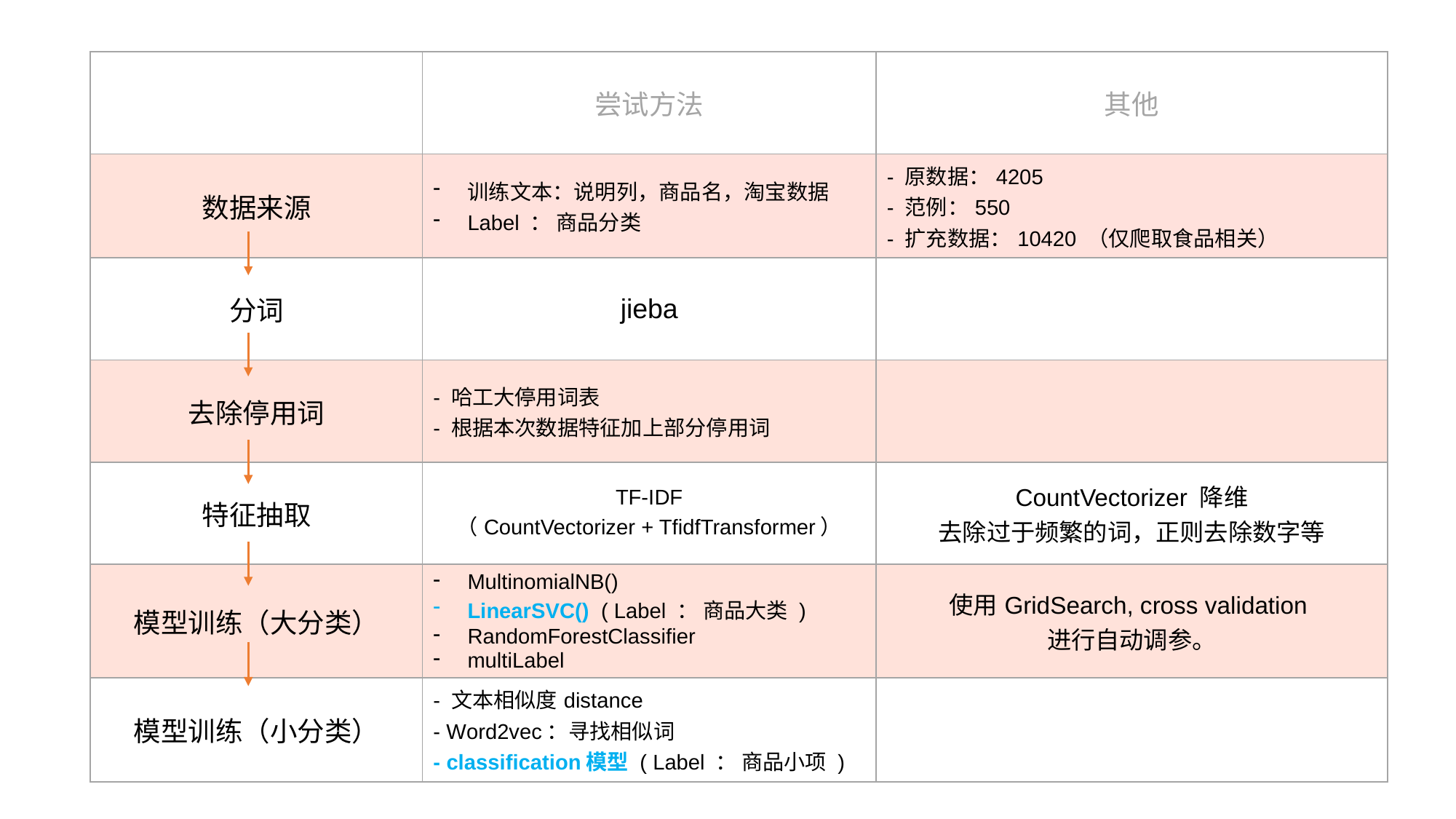

|  | 尝试方法 | 其他 |
| --- | --- | --- |
| 数据来源 | 训练文本：说明列，商品名，淘宝数据 Label ： 商品分类 | - 原数据：4205 - 范例：550 - 扩充数据：10420 （仅爬取食品相关） |
| 分词 | jieba |  |
| 去除停用词 | - 哈工大停用词表 - 根据本次数据特征加上部分停用词 |  |
| 特征抽取 | TF-IDF （CountVectorizer + TfidfTransformer） | CountVectorizer 降维 去除过于频繁的词，正则去除数字等 |
| 模型训练（大分类） | MultinomialNB() LinearSVC() ( Label ： 商品大类 ) RandomForestClassifier multiLabel | 使用GridSearch, cross validation 进行自动调参。 |
| 模型训练（小分类） | - 文本相似度distance - Word2vec：寻找相似词 - classification模型 ( Label ： 商品小项 ) |  |